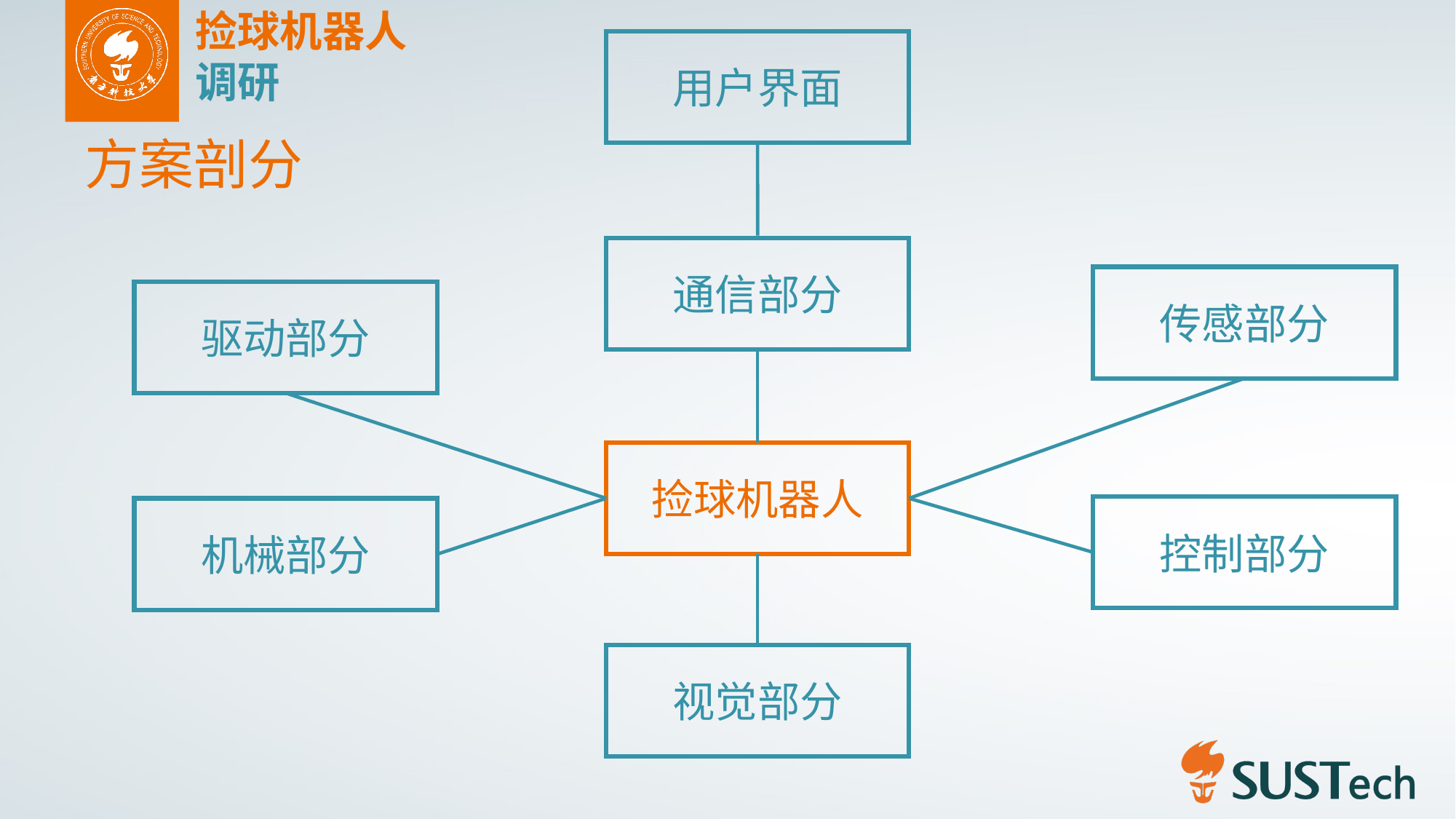

捡球机器人
调研
用户界面
方案剖分
通信部分
传感部分
驱动部分
捡球机器人
控制部分
机械部分
视觉部分